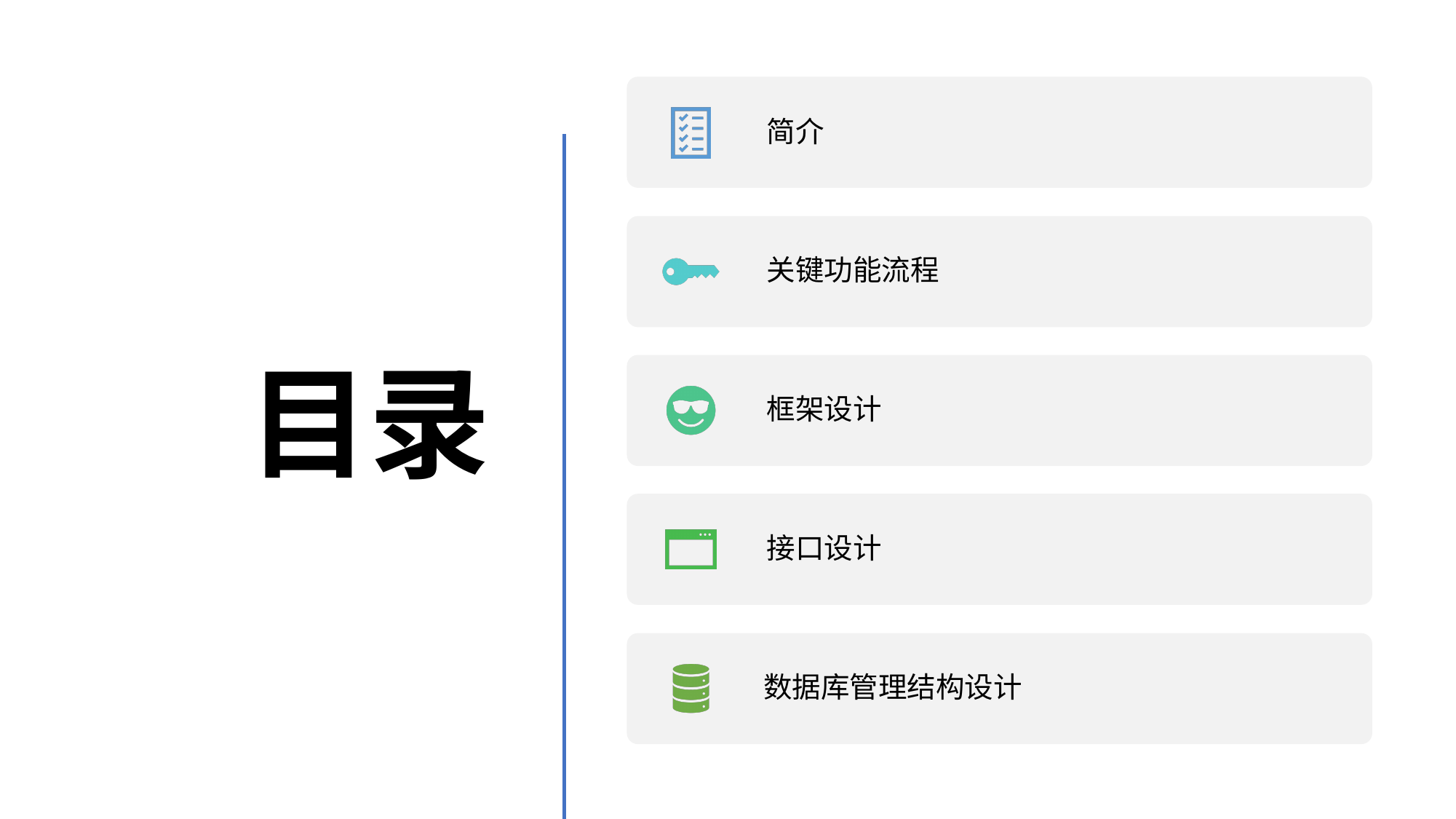

简介
关键功能流程
框架设计
接口设计
数据库管理结构设计
# 目录